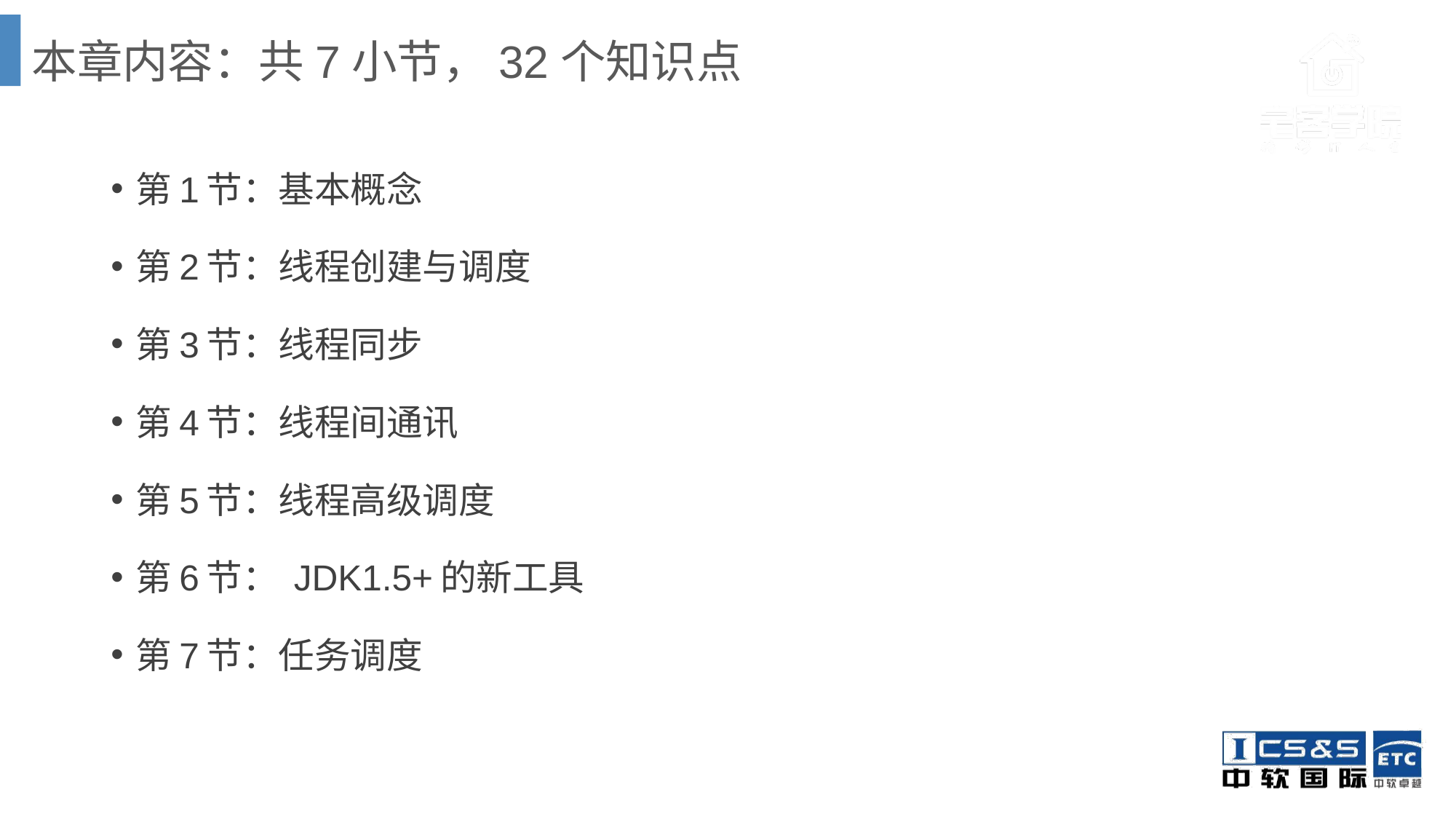

# 本章内容：共7小节，32个知识点
第1节：基本概念
第2节：线程创建与调度
第3节：线程同步
第4节：线程间通讯
第5节：线程高级调度
第6节： JDK1.5+的新工具
第7节：任务调度